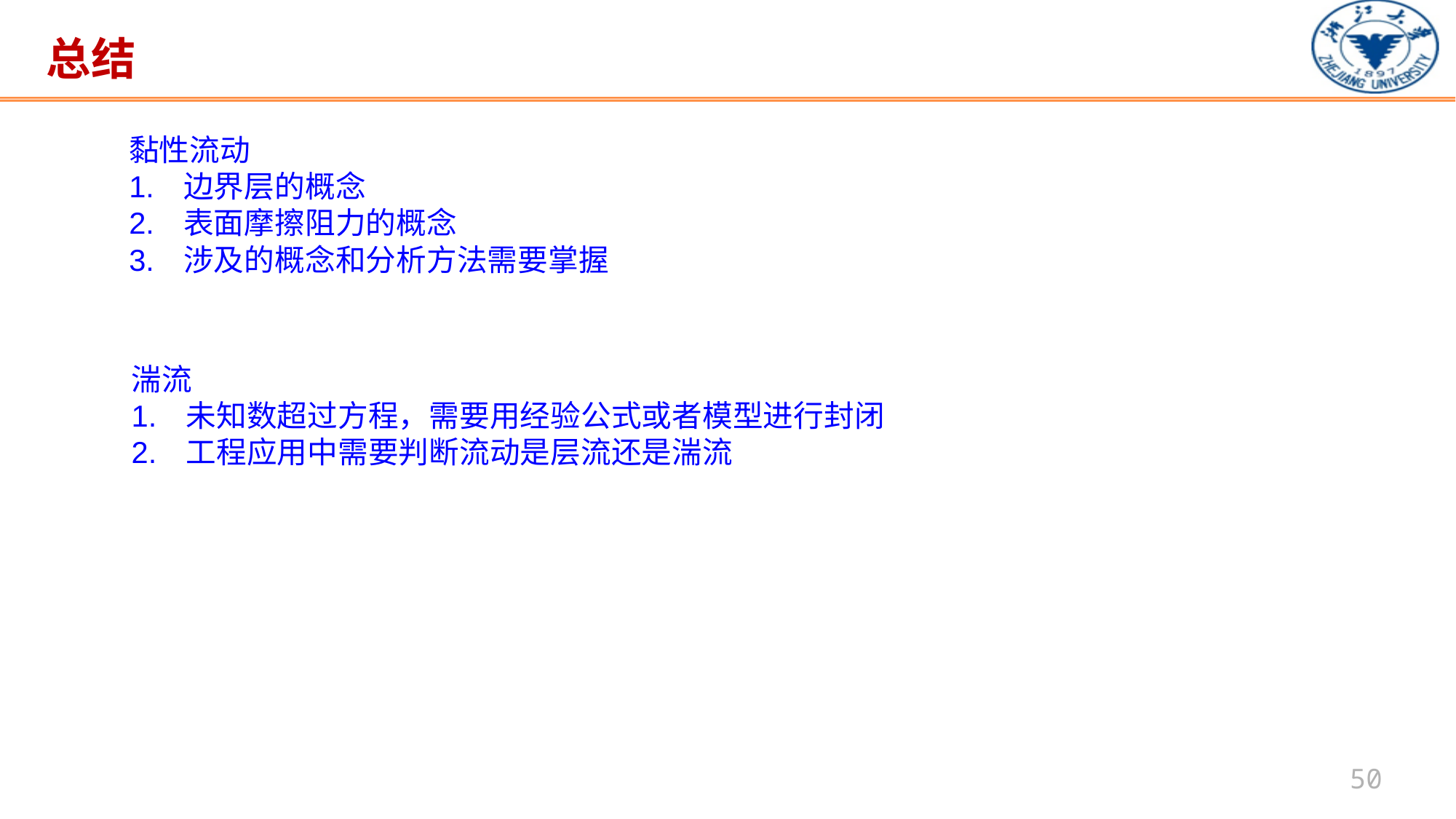

# 总结
黏性流动
边界层的概念
表面摩擦阻力的概念
涉及的概念和分析方法需要掌握
湍流
未知数超过方程，需要用经验公式或者模型进行封闭
工程应用中需要判断流动是层流还是湍流
50